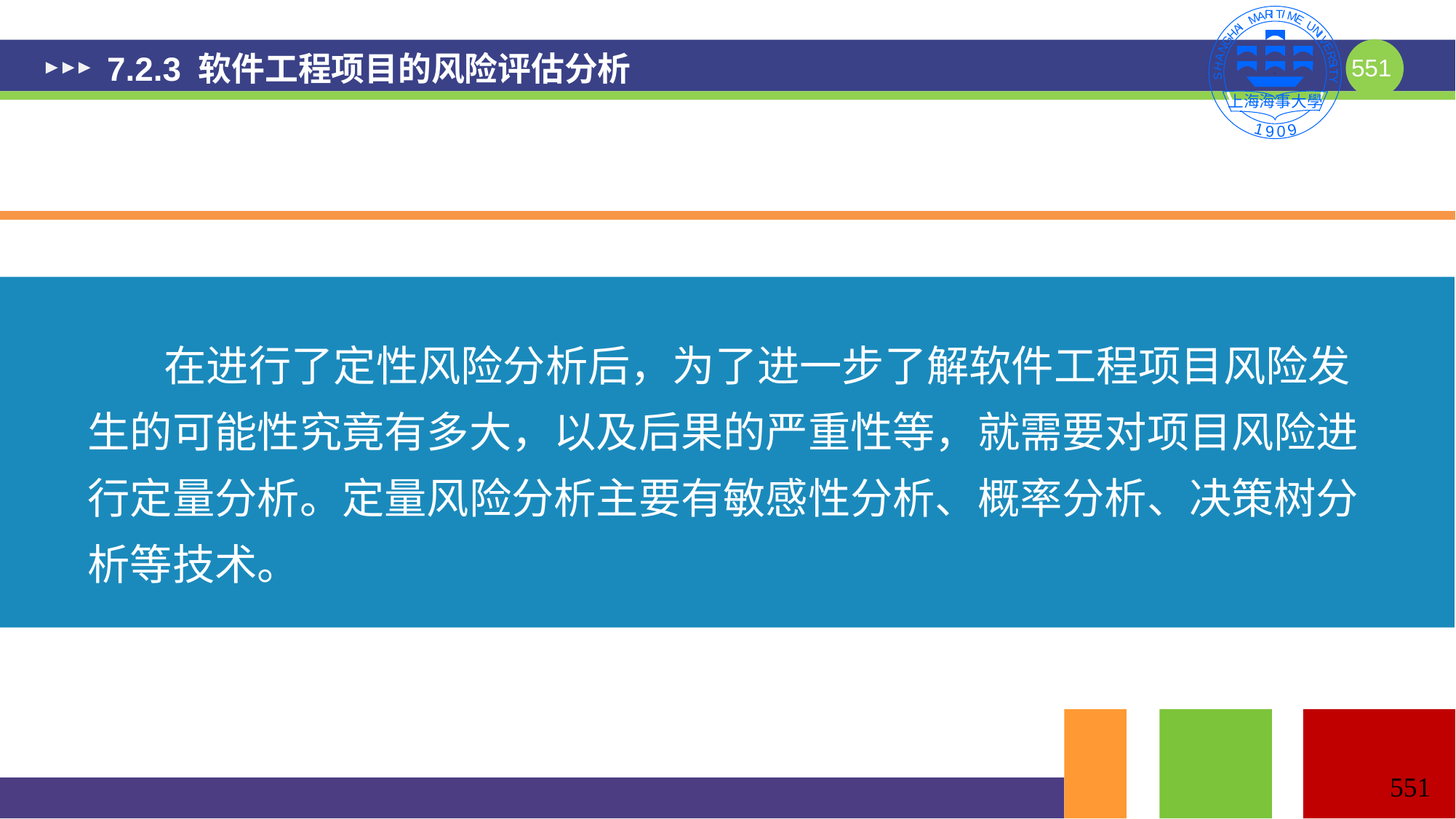

# 7.2.3 软件工程项目的风险评估分析

       在进行了定性风险分析后，为了进一步了解软件工程项目风险发生的可能性究竟有多大，以及后果的严重性等，就需要对项目风险进行定量分析。定量风险分析主要有敏感性分析、概率分析、决策树分析等技术。

551

551